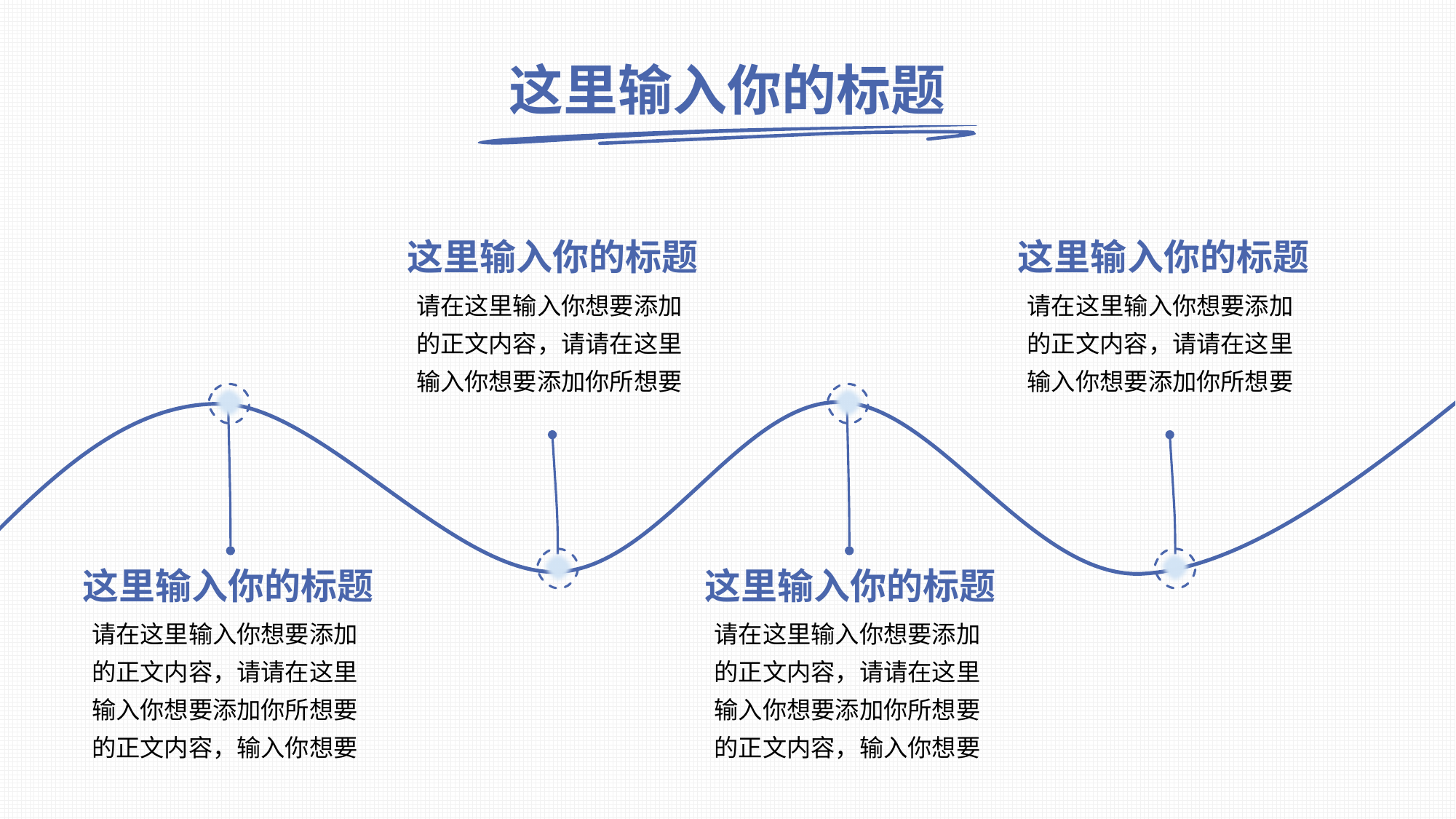

这里输入你的标题

这里输入你的标题

这里输入你的标题

请在这里输入你想要添加的正文内容，请请在这里输入你想要添加你所想要
请在这里输入你想要添加的正文内容，请请在这里输入你想要添加你所想要
这里输入你的标题

这里输入你的标题
请在这里输入你想要添加的正文内容，请请在这里输入你想要添加你所想要的正文内容，输入你想要

请在这里输入你想要添加的正文内容，请请在这里输入你想要添加你所想要的正文内容，输入你想要